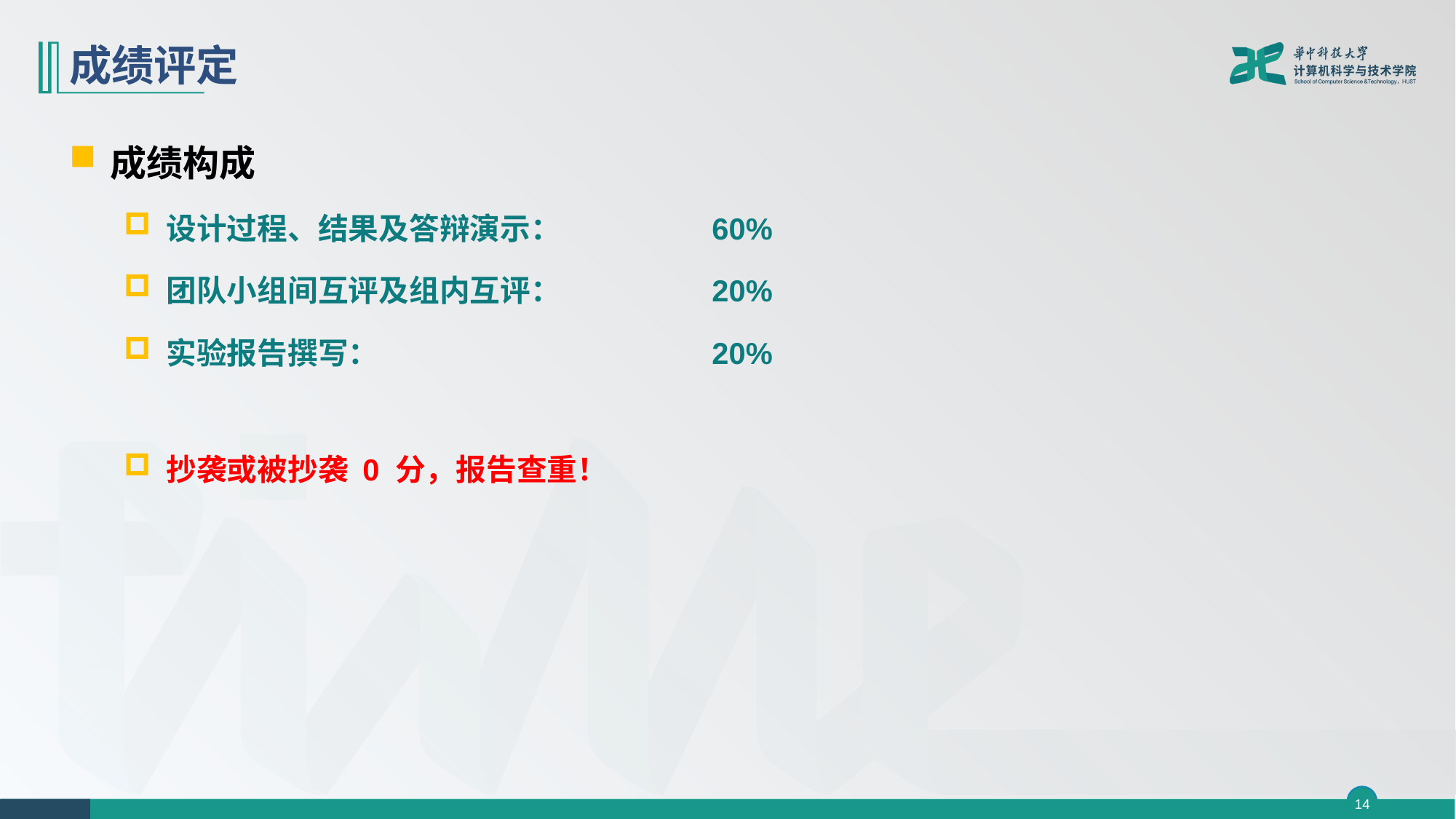

# 成绩评定
成绩构成
设计过程、结果及答辩演示：    		60%
团队小组间互评及组内互评：		20%
实验报告撰写：              			20%

抄袭或被抄袭 0 分，报告查重！